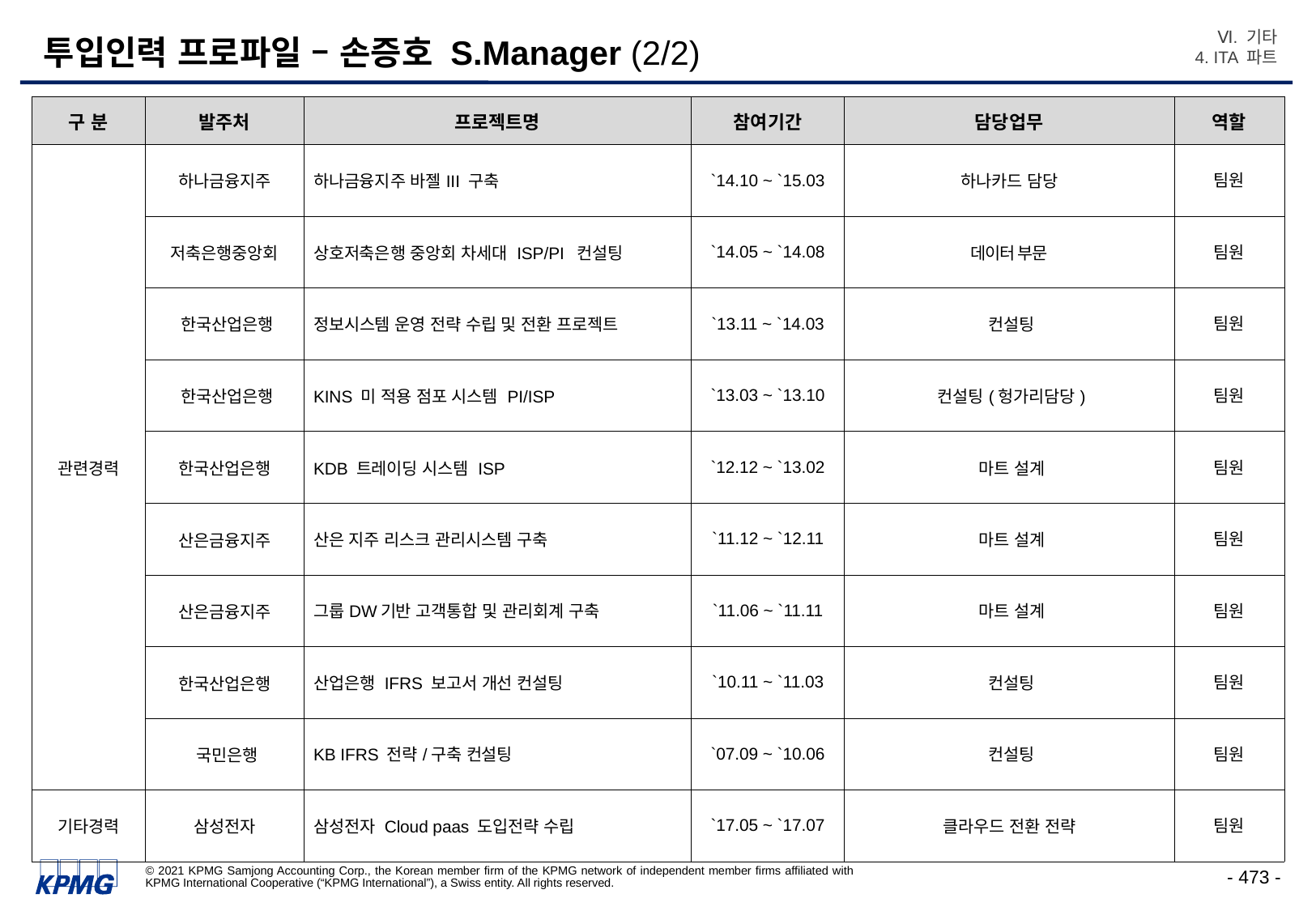

Ⅵ. 기타
4. ITA 파트
# 투입인력 프로파일 – 손증호 S.Manager (2/2)
| 구 분 | 발주처 | 프로젝트명 | 참여기간 | 담당업무 | 역할 |
| --- | --- | --- | --- | --- | --- |
| 관련경력 | 하나금융지주 | 하나금융지주 바젤III 구축 | `14.10 ~ `15.03 | 하나카드 담당 | 팀원 |
|  | 저축은행중앙회 | 상호저축은행 중앙회 차세대 ISP/PI 컨설팅 | `14.05 ~ `14.08 | 데이터 부문 | 팀원 |
|  | 한국산업은행 | 정보시스템 운영 전략 수립 및 전환 프로젝트 | `13.11 ~ `14.03 | 컨설팅 | 팀원 |
|  | 한국산업은행 | KINS 미 적용 점포 시스템 PI/ISP | `13.03 ~ `13.10 | 컨설팅(헝가리담당) | 팀원 |
|  | 한국산업은행 | KDB 트레이딩 시스템 ISP | `12.12 ~ `13.02 | 마트 설계 | 팀원 |
|  | 산은금융지주 | 산은 지주 리스크 관리시스템 구축 | `11.12 ~ `12.11 | 마트 설계 | 팀원 |
|  | 산은금융지주 | 그룹DW기반 고객통합 및 관리회계 구축 | `11.06 ~ `11.11 | 마트 설계 | 팀원 |
|  | 한국산업은행 | 산업은행 IFRS 보고서 개선 컨설팅 | `10.11 ~ `11.03 | 컨설팅 | 팀원 |
|  | 국민은행 | KB IFRS 전략/구축 컨설팅 | `07.09 ~ `10.06 | 컨설팅 | 팀원 |
| 기타경력 | 삼성전자 | 삼성전자 Cloud paas 도입전략 수립 | `17.05 ~ `17.07 | 클라우드 전환 전략 | 팀원 |